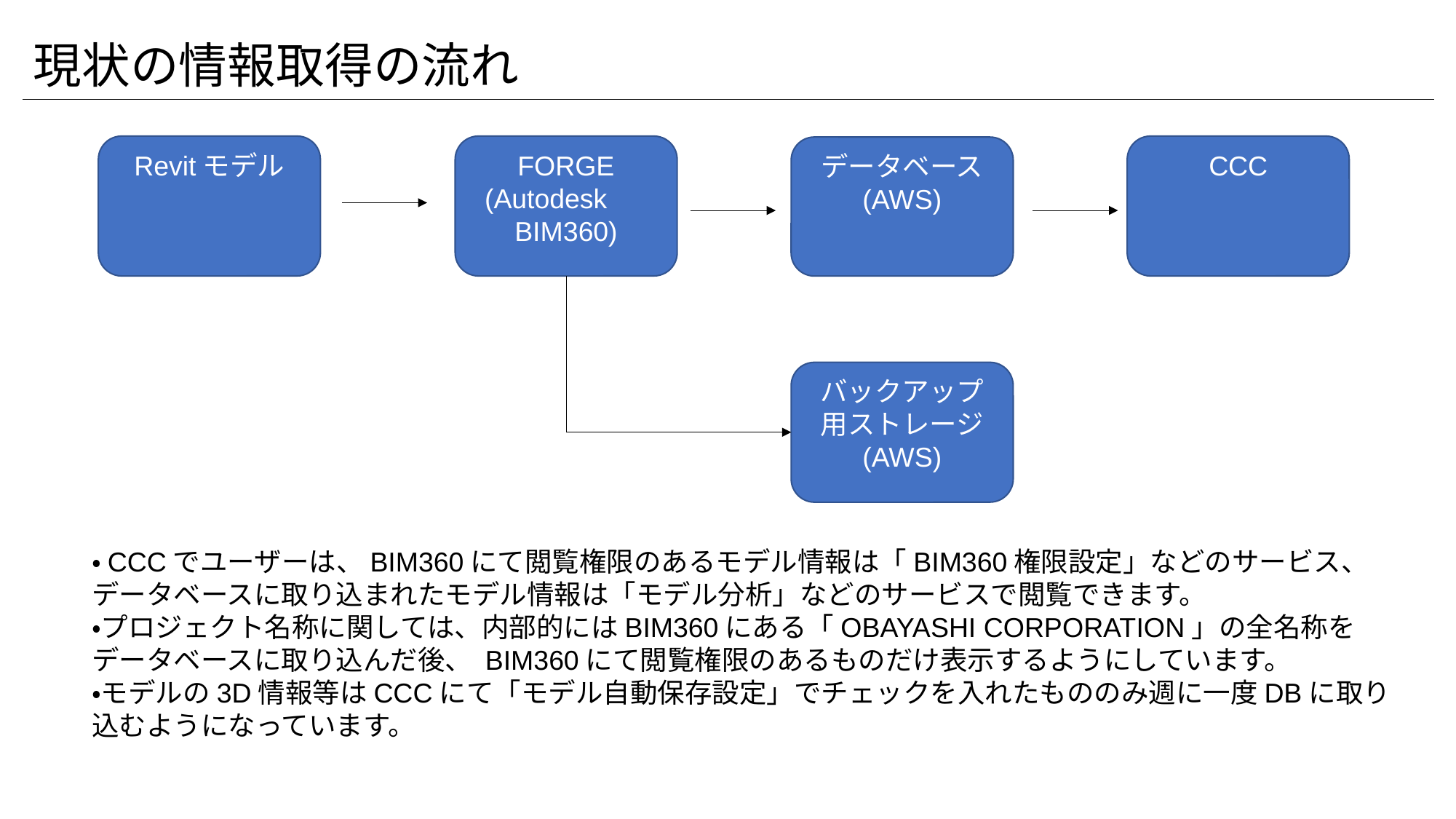

現状の情報取得の流れ
Revitモデル
CCC
FORGE
(Autodesk　BIM360)
データベース
(AWS)
物件A
バックアップ用ストレージ
(AWS)
物件B
物件C
・CCCでユーザーは、BIM360にて閲覧権限のあるモデル情報は「BIM360権限設定」などのサービス、
データベースに取り込まれたモデル情報は「モデル分析」などのサービスで閲覧できます。
・プロジェクト名称に関しては、内部的にはBIM360にある「OBAYASHI CORPORATION」の全名称をデータベースに取り込んだ後、 BIM360にて閲覧権限のあるものだけ表示するようにしています。
・モデルの3D情報等はCCCにて「モデル自動保存設定」でチェックを入れたもののみ週に一度DBに取り込むようになっています。
物件D